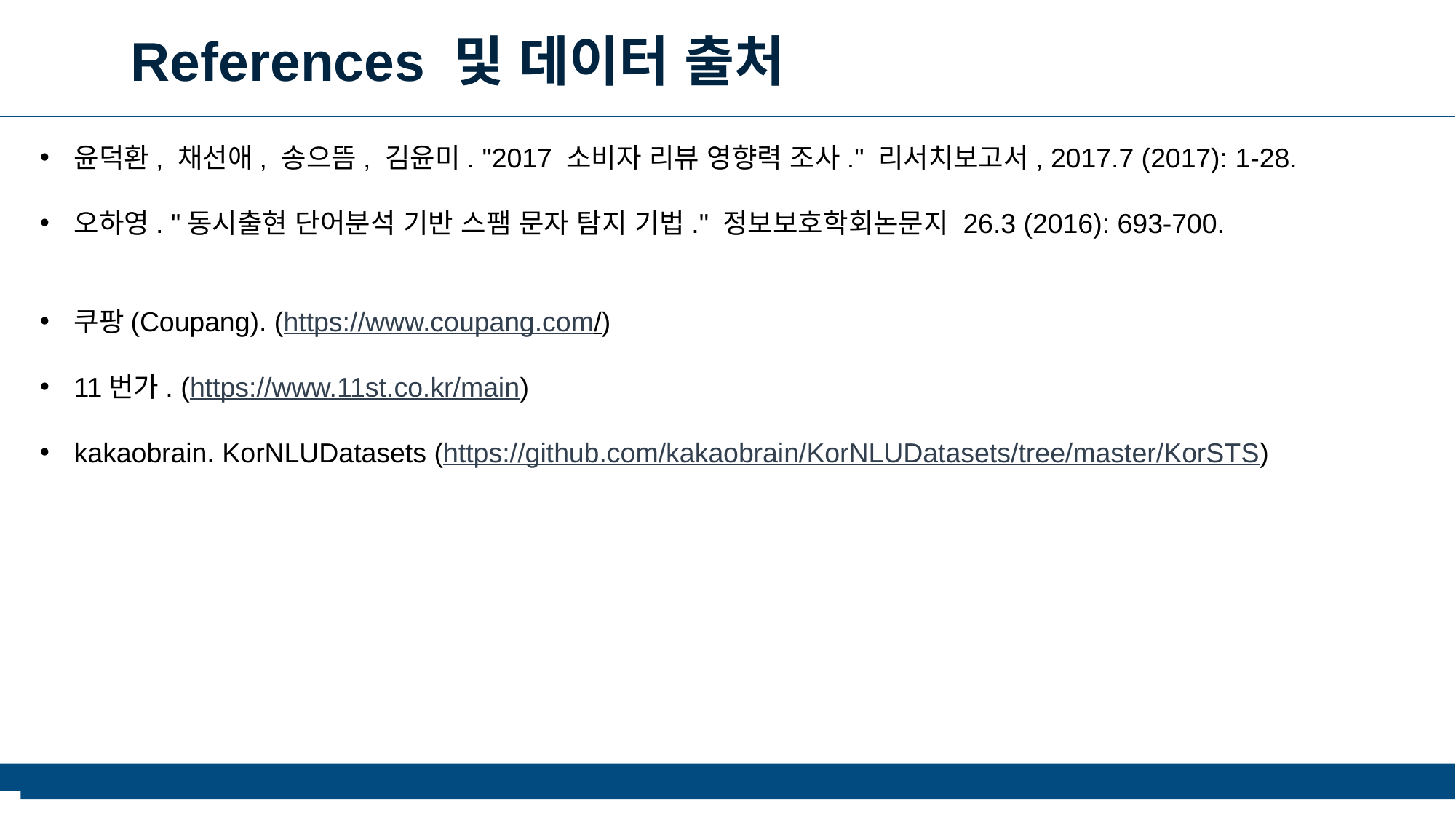

References 및 데이터 출처
윤덕환, 채선애, 송으뜸, 김윤미. "2017 소비자 리뷰 영향력 조사." 리서치보고서, 2017.7 (2017): 1-28.

오하영. "동시출현 단어분석 기반 스팸 문자 탐지 기법." 정보보호학회논문지 26.3 (2016): 693-700.

쿠팡(Coupang). (https://www.coupang.com/)

11번가. (https://www.11st.co.kr/main)

kakaobrain. KorNLUDatasets (https://github.com/kakaobrain/KorNLUDatasets/tree/master/KorSTS)